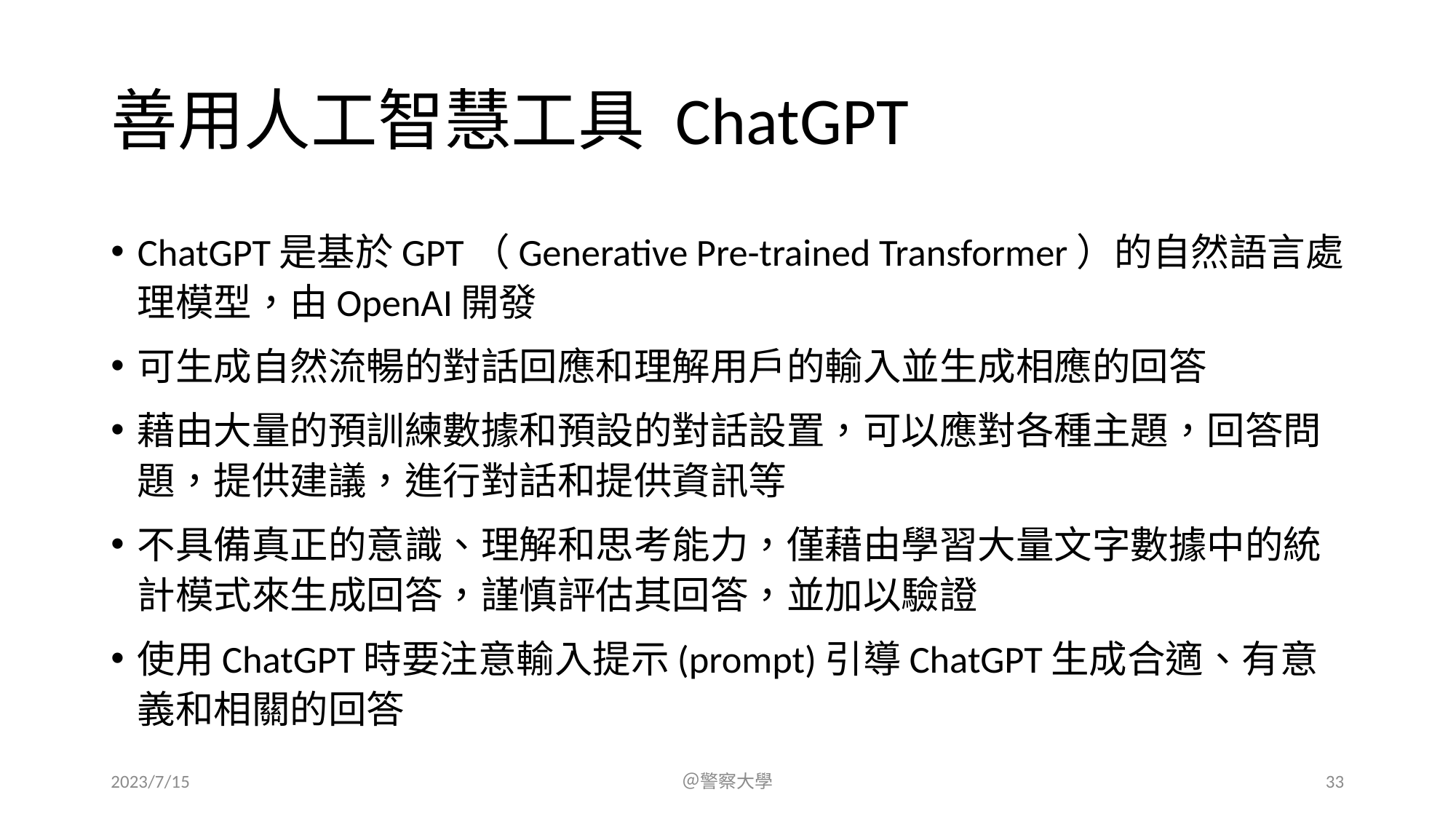

# 善用人工智慧工具 ChatGPT
ChatGPT是基於GPT（Generative Pre-trained Transformer）的自然語言處理模型，由OpenAI開發
可生成自然流暢的對話回應和理解用戶的輸入並生成相應的回答
藉由大量的預訓練數據和預設的對話設置，可以應對各種主題，回答問題，提供建議，進行對話和提供資訊等
不具備真正的意識、理解和思考能力，僅藉由學習大量文字數據中的統計模式來生成回答，謹慎評估其回答，並加以驗證
使用ChatGPT時要注意輸入提示(prompt)引導ChatGPT生成合適、有意義和相關的回答
2023/7/15
＠警察大學
33